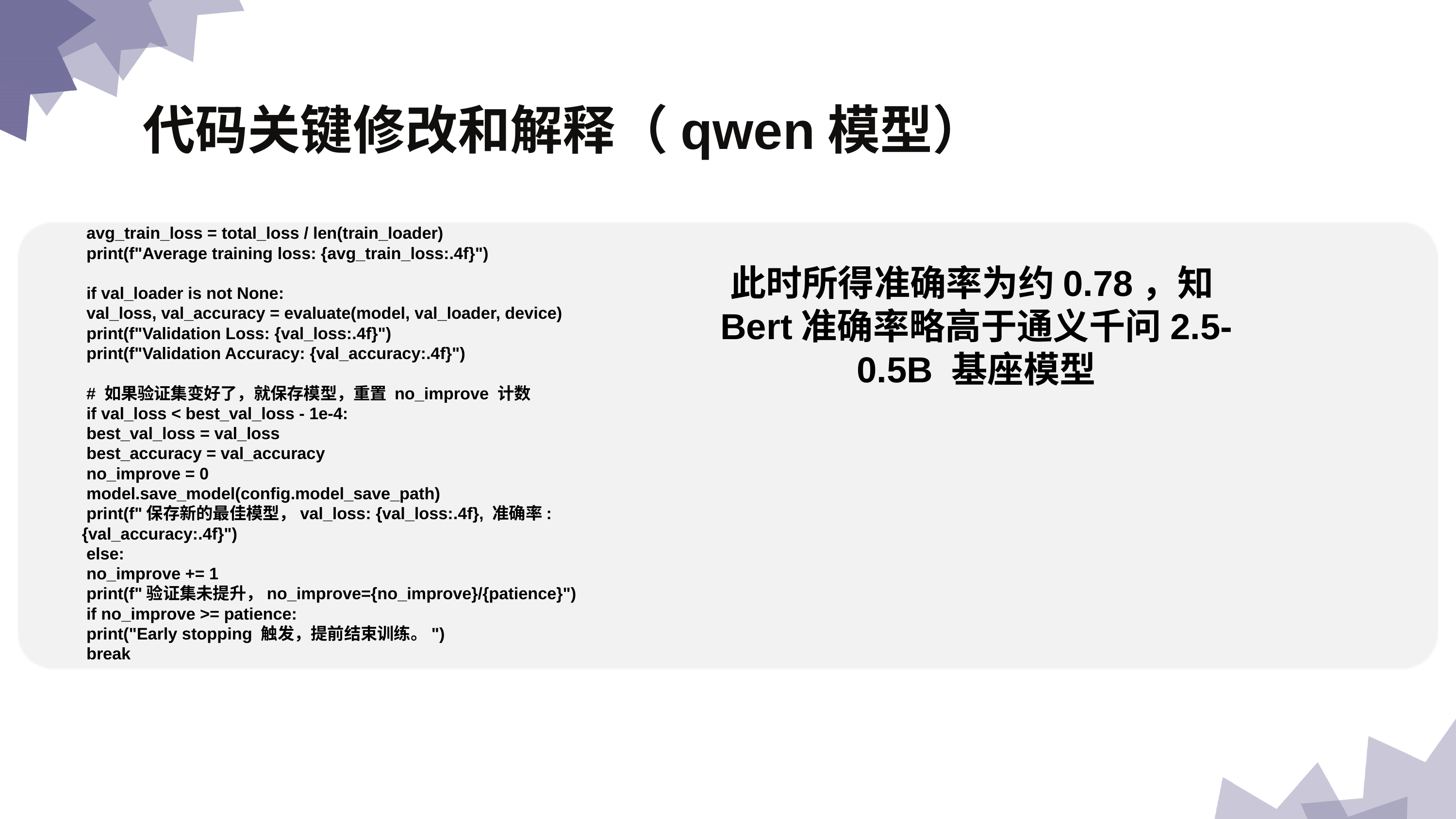

代码关键修改和解释（qwen模型）

 avg_train_loss = total_loss / len(train_loader)
 print(f"Average training loss: {avg_train_loss:.4f}")

 if val_loader is not None:
 val_loss, val_accuracy = evaluate(model, val_loader, device)
 print(f"Validation Loss: {val_loss:.4f}")
 print(f"Validation Accuracy: {val_accuracy:.4f}")

 # 如果验证集变好了，就保存模型，重置 no_improve 计数
 if val_loss < best_val_loss - 1e-4:
 best_val_loss = val_loss
 best_accuracy = val_accuracy
 no_improve = 0
 model.save_model(config.model_save_path)
 print(f"保存新的最佳模型，val_loss: {val_loss:.4f}, 准确率: {val_accuracy:.4f}")
 else:
 no_improve += 1
 print(f"验证集未提升，no_improve={no_improve}/{patience}")
 if no_improve >= patience:
 print("Early stopping 触发，提前结束训练。")
 break
此时所得准确率为约0.78，知Bert准确率略高于通义千问2.5-0.5B 基座模型